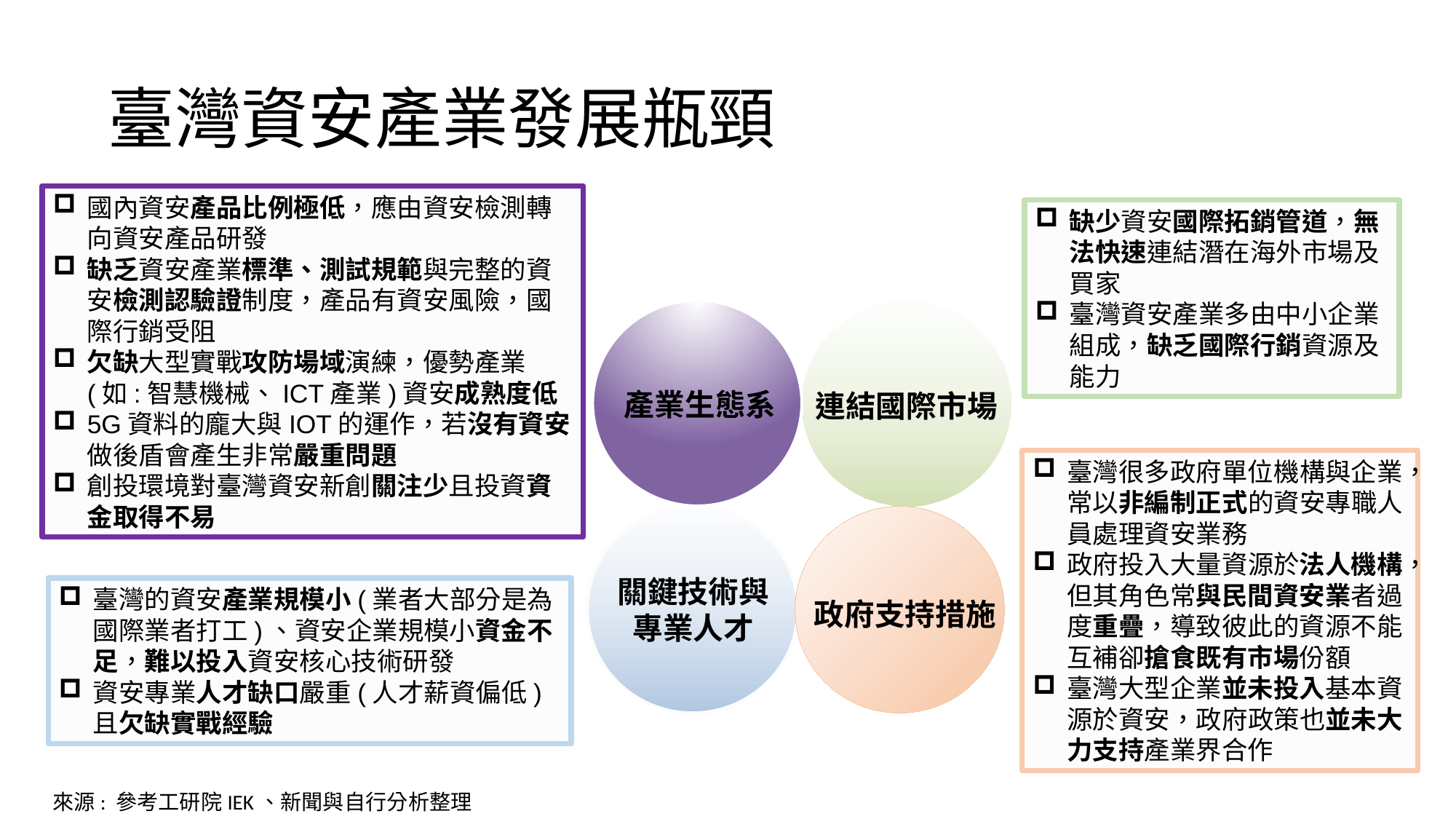

# 臺灣資安產業發展瓶頸
國內資安產品比例極低，應由資安檢測轉向資安產品研發
缺乏資安產業標準、測試規範與完整的資安檢測認驗證制度，產品有資安風險，國際行銷受阻
欠缺大型實戰攻防場域演練，優勢產業 (如:智慧機械、ICT產業)資安成熟度低
5G資料的龐大與IOT的運作，若沒有資安做後盾會產生非常嚴重問題
創投環境對臺灣資安新創關注少且投資資金取得不易
缺少資安國際拓銷管道，無法快速連結潛在海外市場及買家
臺灣資安產業多由中小企業組成，缺乏國際行銷資源及能力

產業生態系
連結國際市場

關鍵技術與專業人才
政府支持措施
臺灣很多政府單位機構與企業，常以非編制正式的資安專職人員處理資安業務
政府投入大量資源於法人機構，但其角色常與民間資安業者過度重疊，導致彼此的資源不能互補卻搶食既有市場份額
臺灣大型企業並未投入基本資源於資安，政府政策也並未大力支持產業界合作
臺灣的資安產業規模小(業者大部分是為國際業者打工)、資安企業規模小資金不足，難以投入資安核心技術研發
資安專業人才缺口嚴重(人才薪資偏低)且欠缺實戰經驗
來源: 參考工研院IEK、新聞與自行分析整理